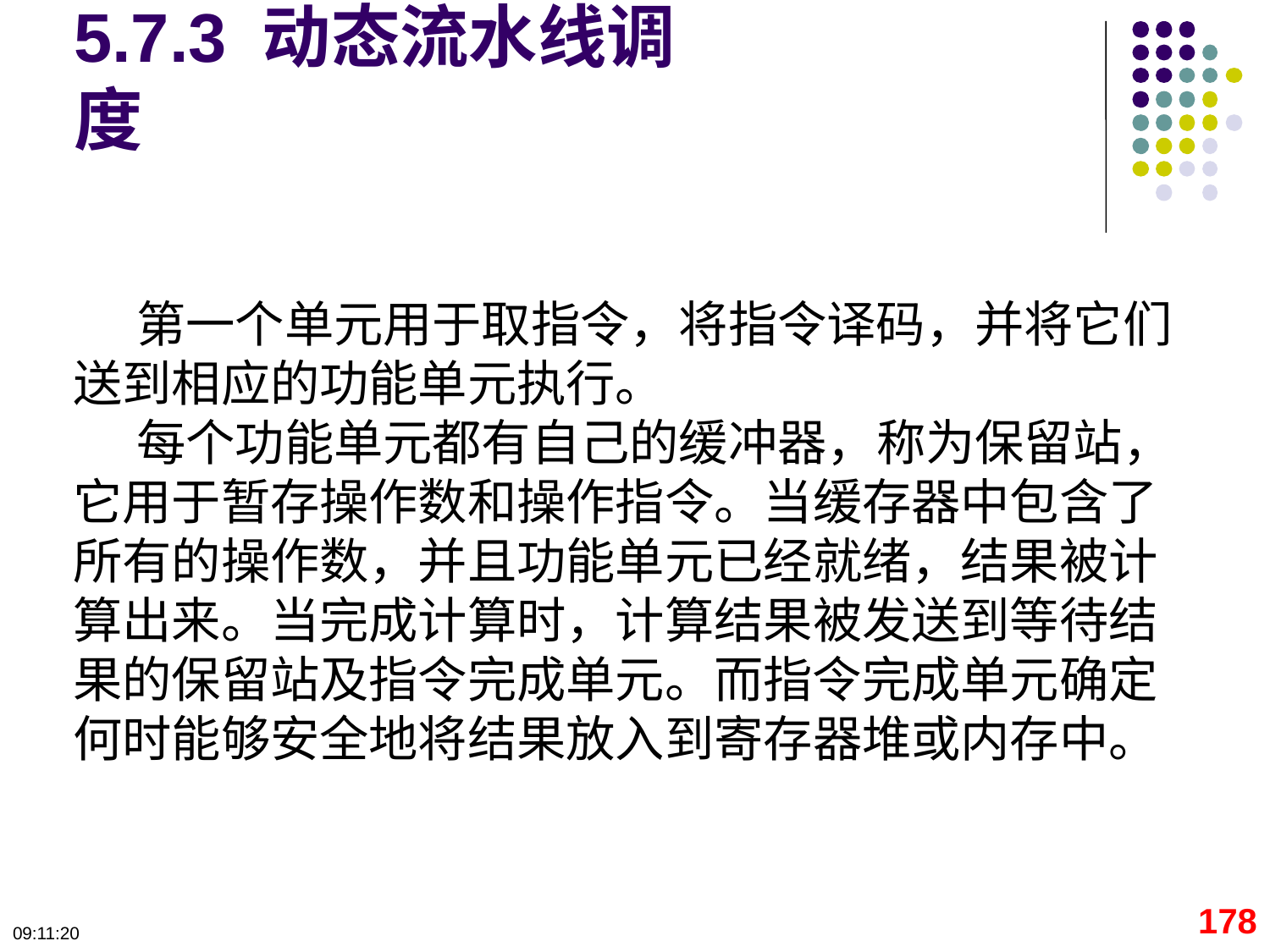

5.7.3 动态流水线调度
第一个单元用于取指令，将指令译码，并将它们送到相应的功能单元执行。
每个功能单元都有自己的缓冲器，称为保留站，它用于暂存操作数和操作指令。当缓存器中包含了所有的操作数，并且功能单元已经就绪，结果被计算出来。当完成计算时，计算结果被发送到等待结果的保留站及指令完成单元。而指令完成单元确定何时能够安全地将结果放入到寄存器堆或内存中。
178
09:11:20